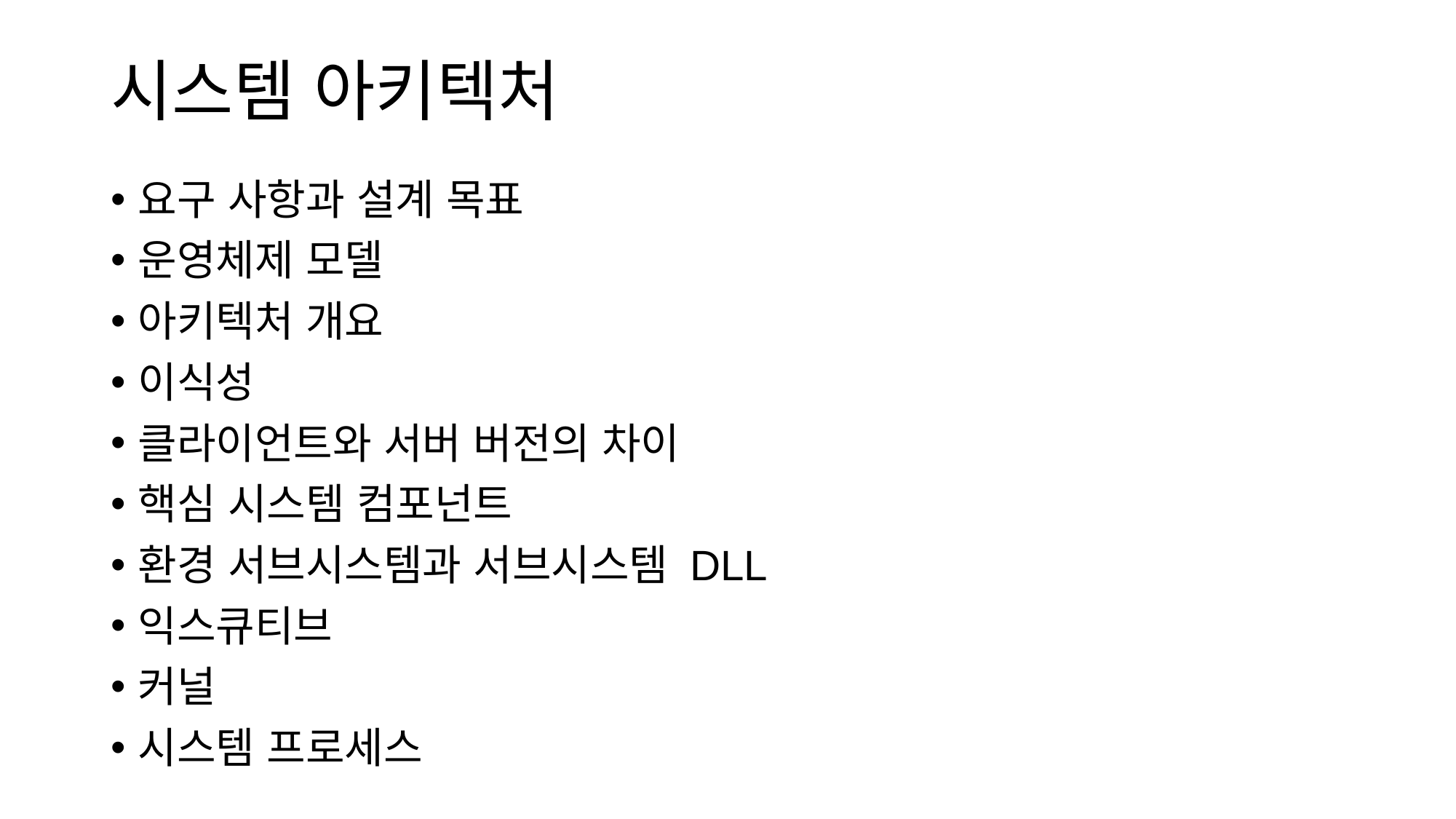

# 시스템 아키텍처
요구 사항과 설계 목표
운영체제 모델
아키텍처 개요
이식성
클라이언트와 서버 버전의 차이
핵심 시스템 컴포넌트
환경 서브시스템과 서브시스템 DLL
익스큐티브
커널
시스템 프로세스